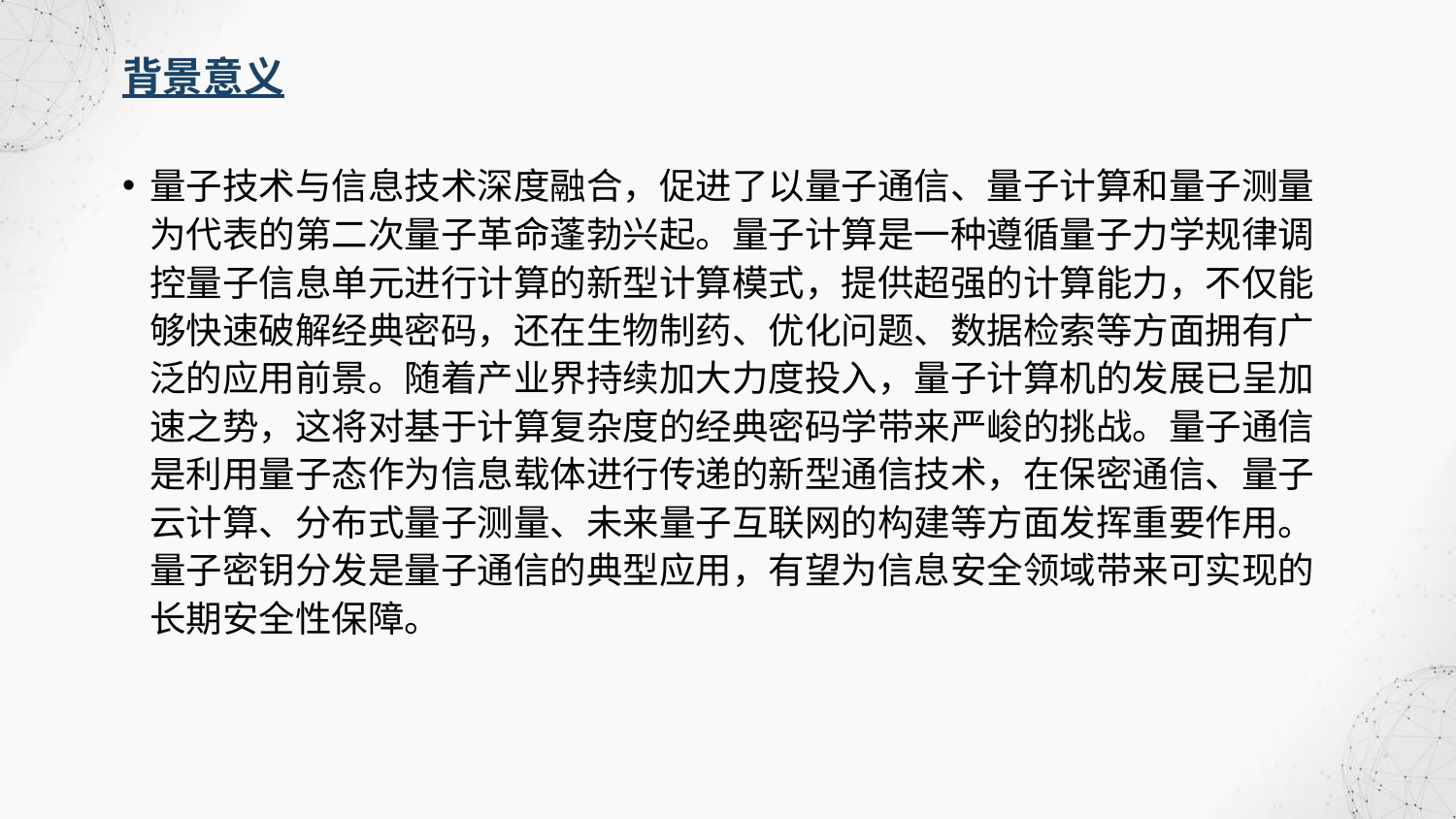

背景意义
量子技术与信息技术深度融合，促进了以量子通信、量子计算和量子测量为代表的第二次量子革命蓬勃兴起。量子计算是一种遵循量子力学规律调控量子信息单元进行计算的新型计算模式，提供超强的计算能力，不仅能够快速破解经典密码，还在生物制药、优化问题、数据检索等方面拥有广泛的应用前景。随着产业界持续加大力度投入，量子计算机的发展已呈加速之势，这将对基于计算复杂度的经典密码学带来严峻的挑战。量子通信是利用量子态作为信息载体进行传递的新型通信技术，在保密通信、量子云计算、分布式量子测量、未来量子互联网的构建等方面发挥重要作用。量子密钥分发是量子通信的典型应用，有望为信息安全领域带来可实现的长期安全性保障。